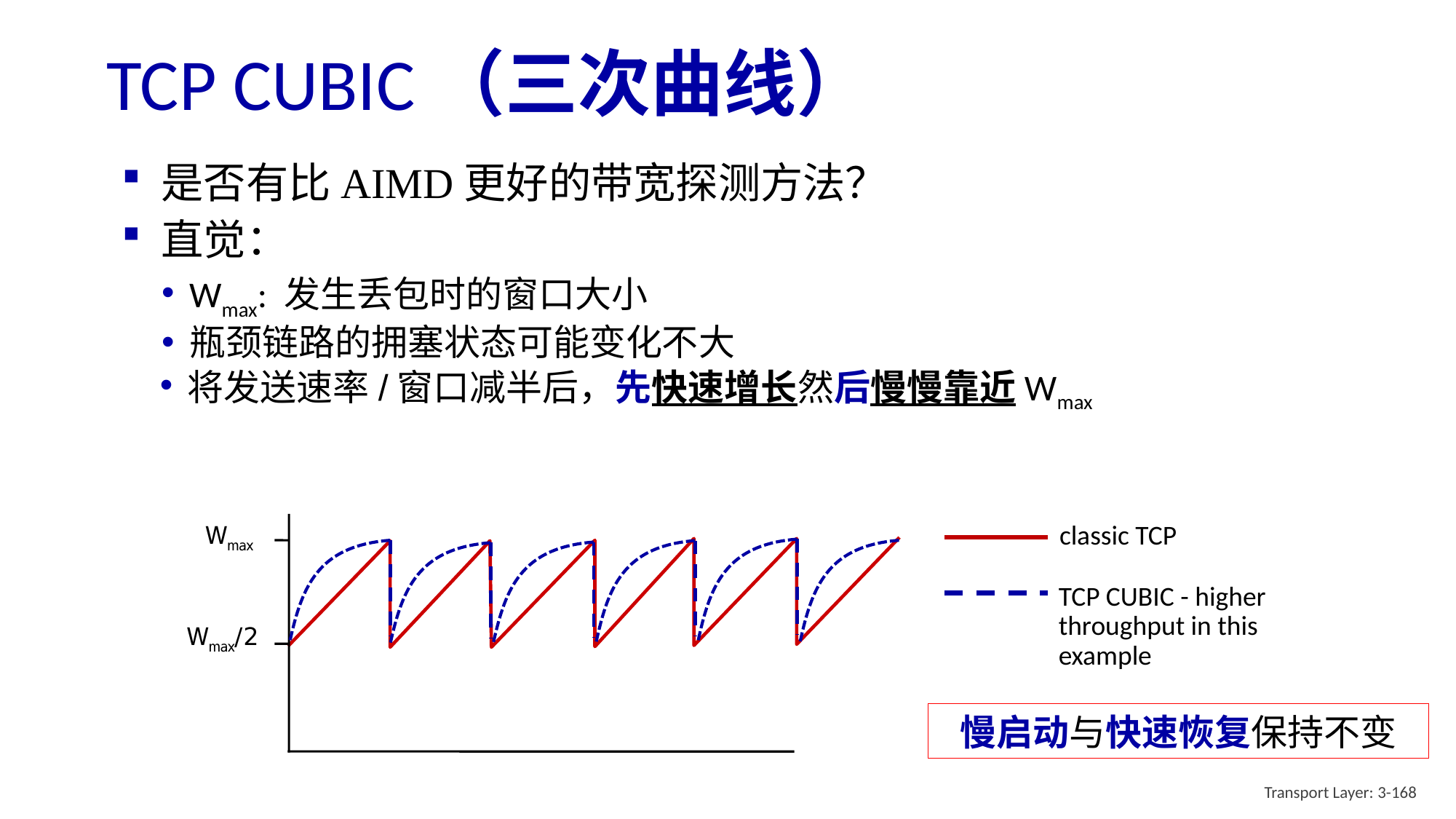

# TCP CUBIC（三次曲线）
是否有比AIMD更好的带宽探测方法？

直觉：
Wmax: 发生丢包时的窗口大小
瓶颈链路的拥塞状态可能变化不大
将发送速率/窗口减半后，先快速增长然后慢慢靠近Wmax

classic TCP
TCP CUBIC - higher throughput in this example

Wmax

Wmax/2

慢启动与快速恢复保持不变
Transport Layer: 3-168